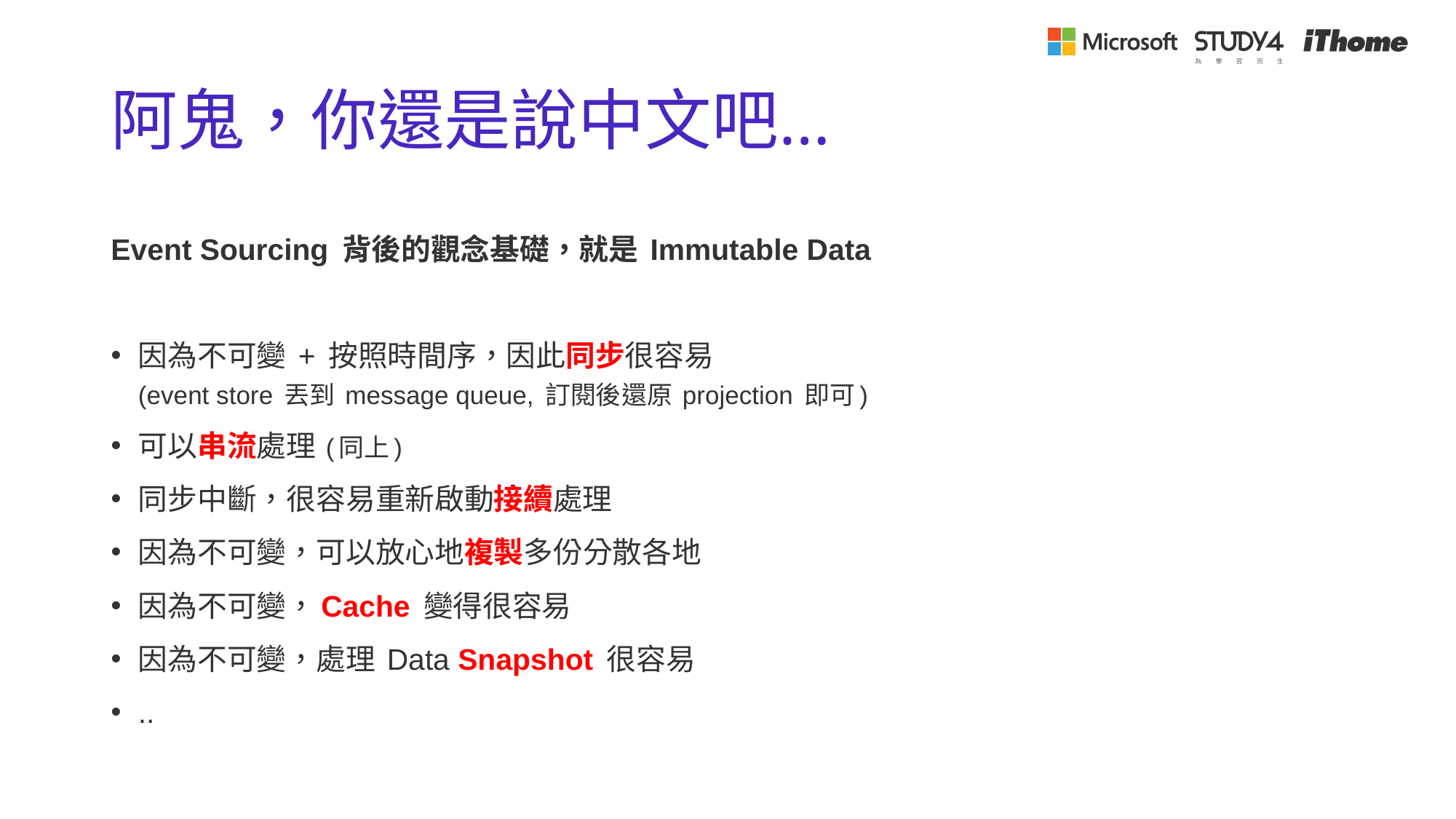

# 阿鬼，你還是說中文吧…
Event Sourcing 背後的觀念基礎，就是 Immutable Data

因為不可變 + 按照時間序，因此同步很容易
(event store 丟到 message queue, 訂閱後還原 projection 即可)
可以串流處理 (同上)
同步中斷，很容易重新啟動接續處理
因為不可變，可以放心地複製多份分散各地
因為不可變，Cache 變得很容易
因為不可變，處理 Data Snapshot 很容易
..